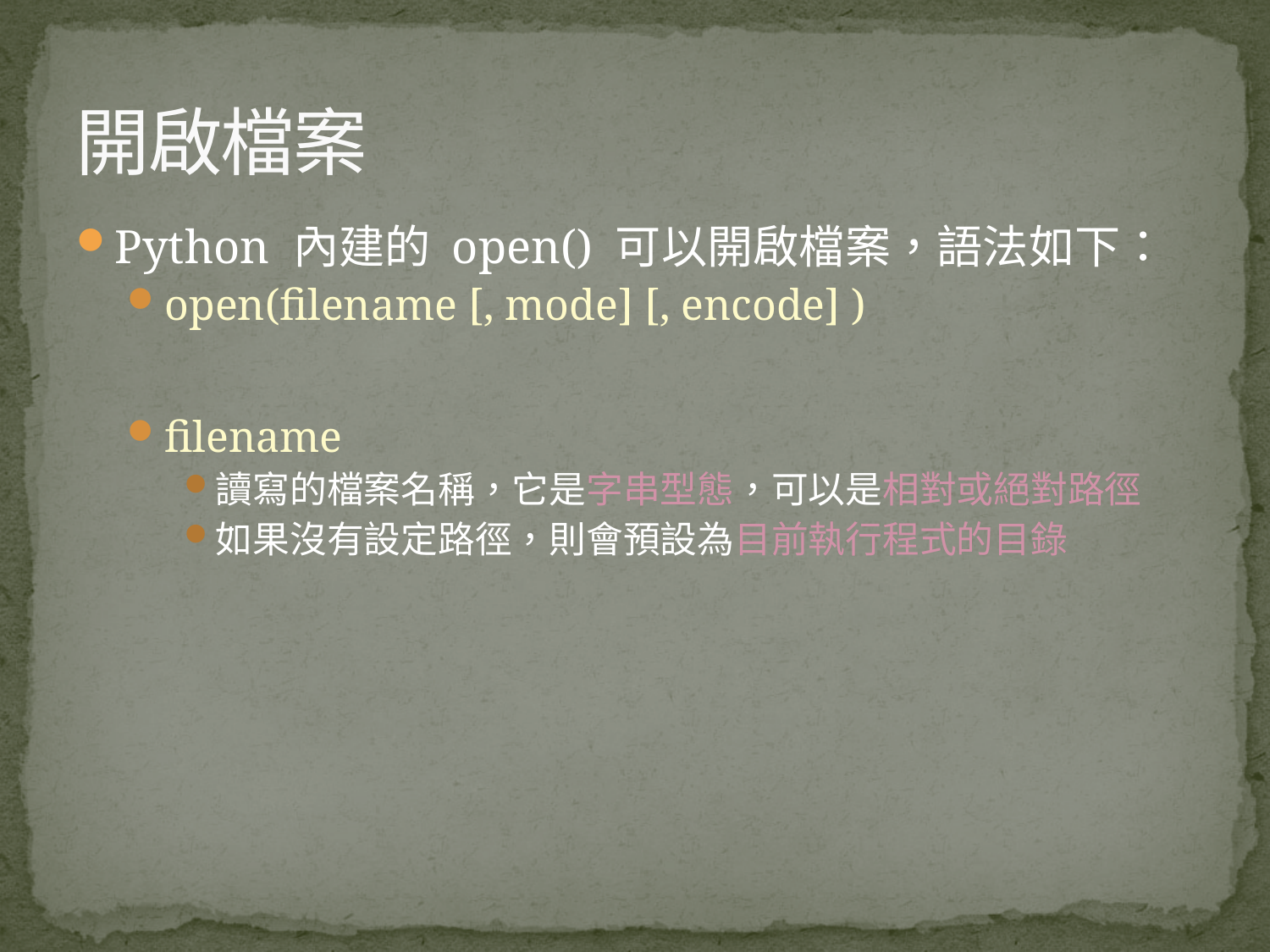

202
# 開啟檔案
Python 內建的 open() 可以開啟檔案，語法如下：
open(filename [, mode] [, encode] )

filename
讀寫的檔案名稱，它是字串型態，可以是相對或絕對路徑
如果沒有設定路徑，則會預設為目前執行程式的目錄